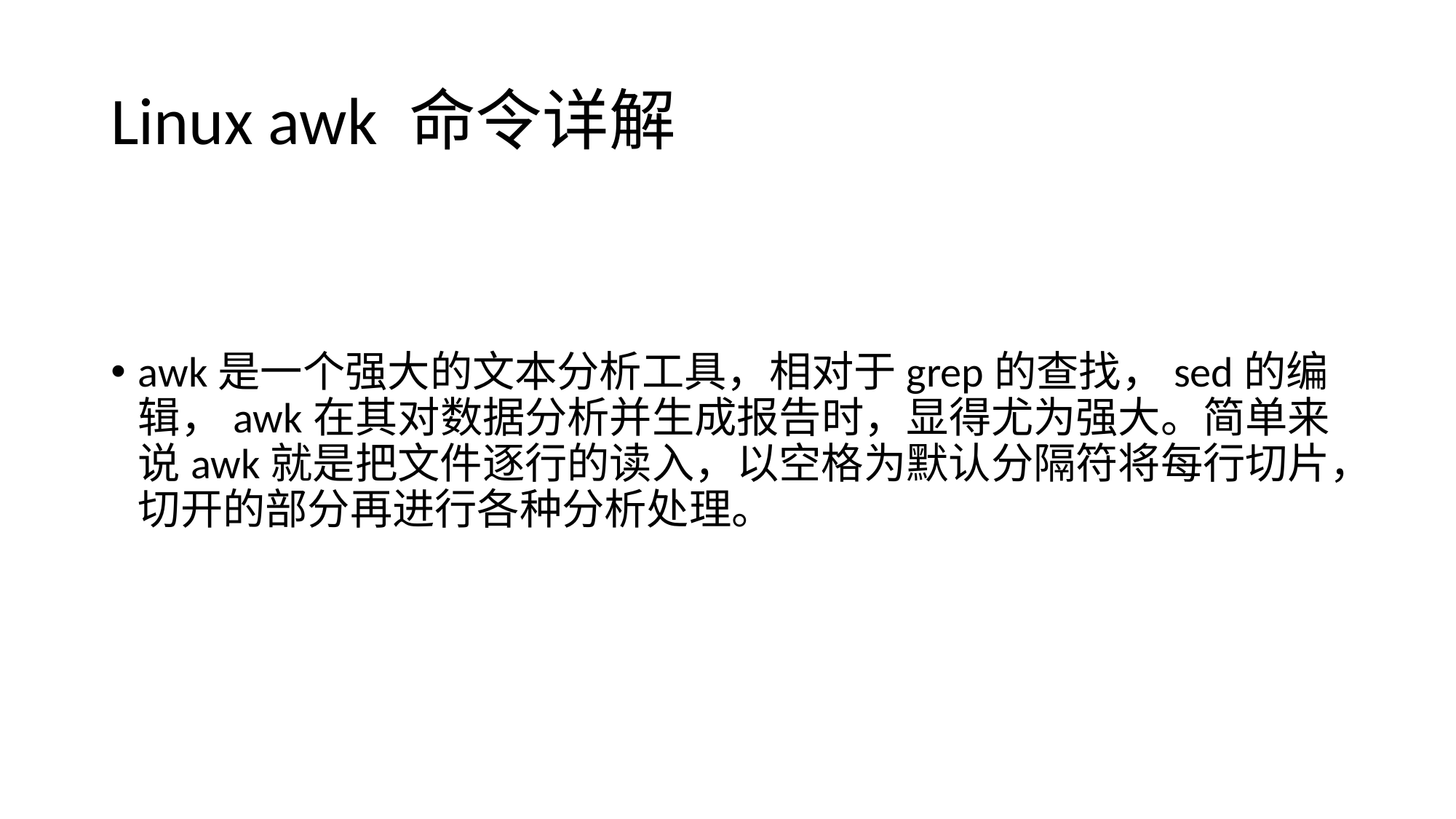

# Linux awk 命令详解

awk是一个强大的文本分析工具，相对于grep的查找，sed的编辑，awk在其对数据分析并生成报告时，显得尤为强大。简单来说awk就是把文件逐行的读入，以空格为默认分隔符将每行切片，切开的部分再进行各种分析处理。